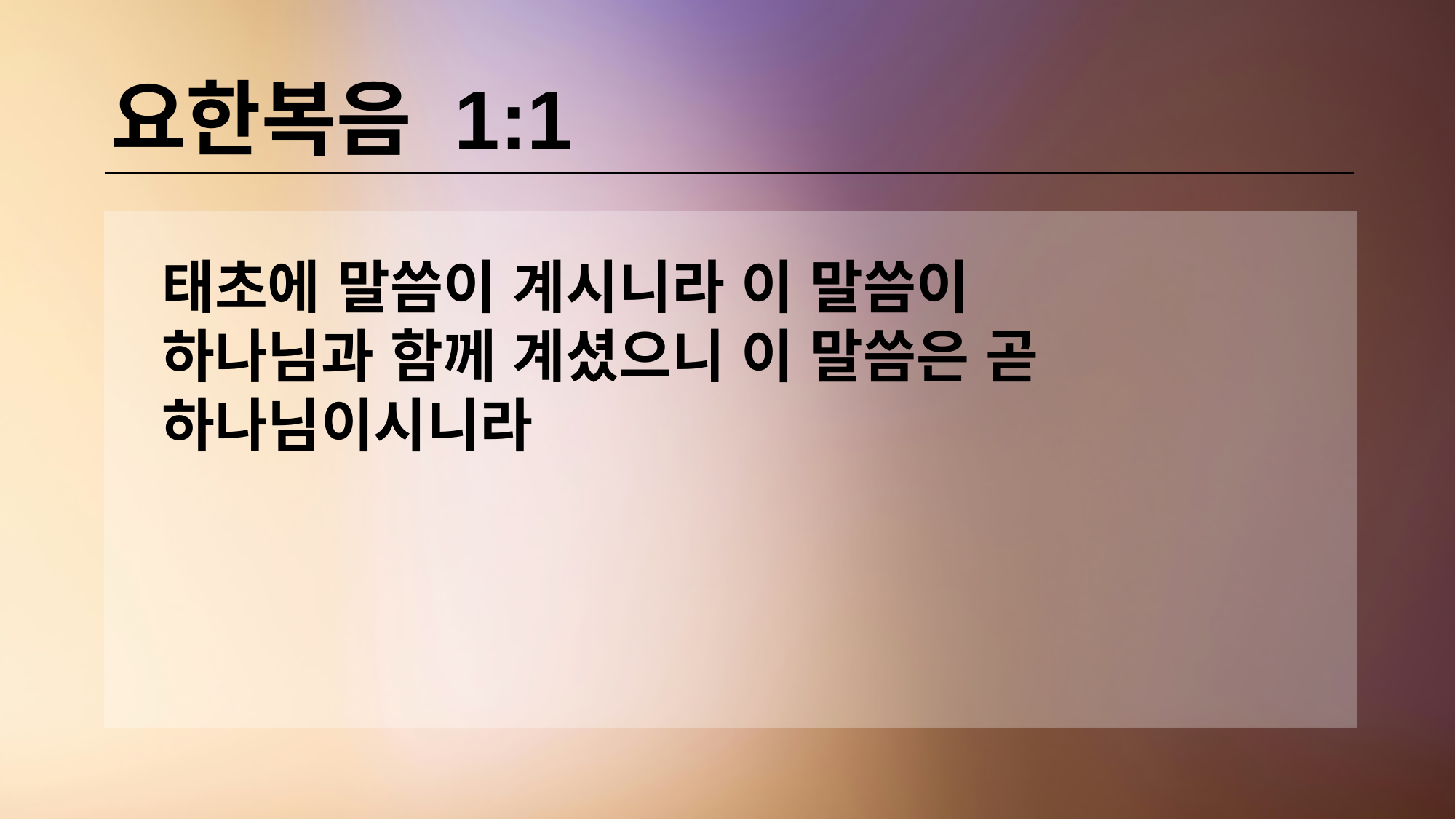

# 요한복음 1:1
태초에 말씀이 계시니라 이 말씀이 하나님과 함께 계셨으니 이 말씀은 곧 하나님이시니라